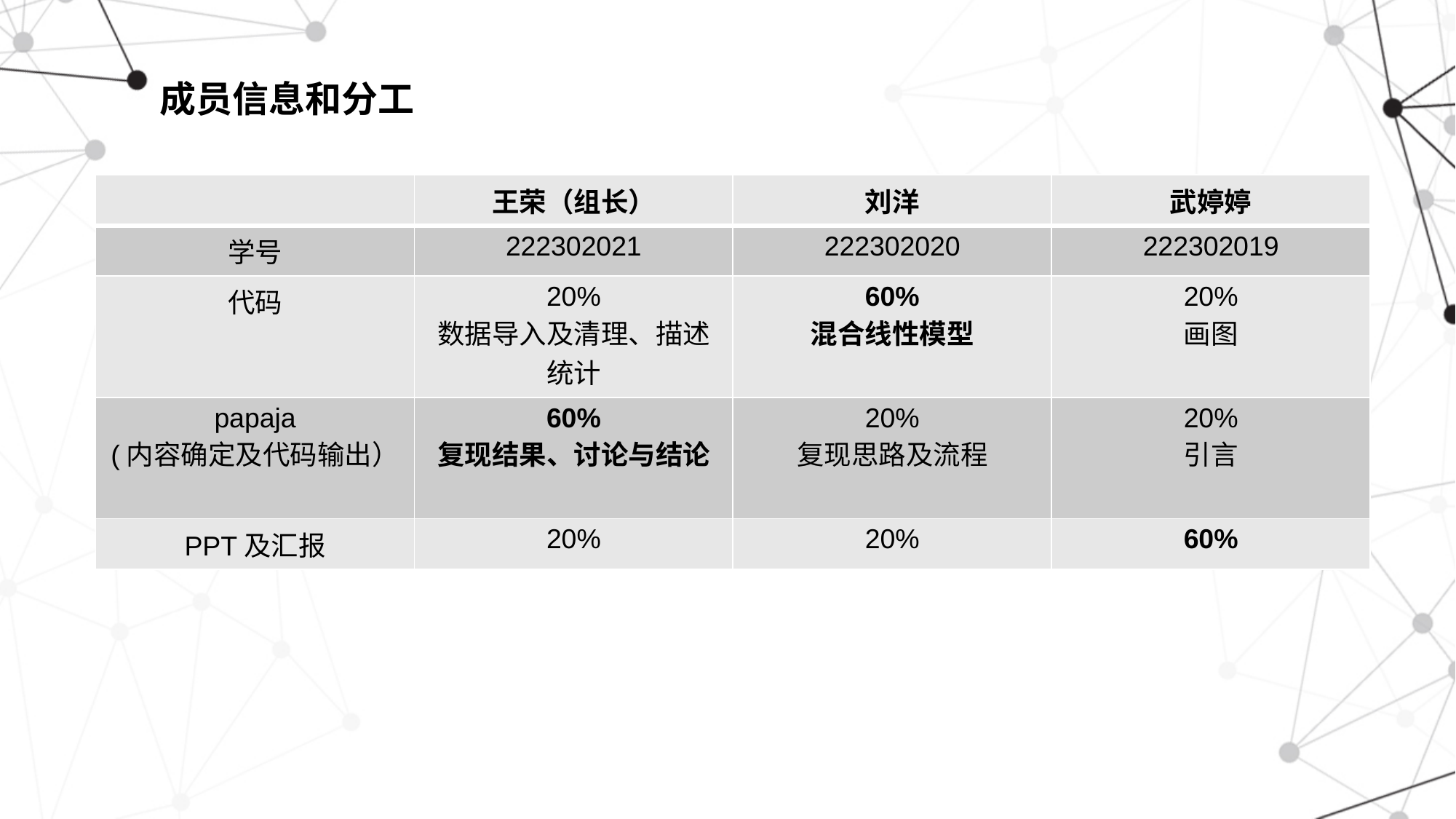

# 成员信息和分工
|  | 王荣（组长） | 刘洋 | 武婷婷 |
| --- | --- | --- | --- |
| 学号 | 222302021 | 222302020 | 222302019 |
| 代码 | 20% 数据导入及清理、描述统计 | 60% 混合线性模型 | 20% 画图 |
| papaja (内容确定及代码输出） | 60% 复现结果、讨论与结论 | 20% 复现思路及流程 | 20% 引言 |
| PPT及汇报 | 20% | 20% | 60% |